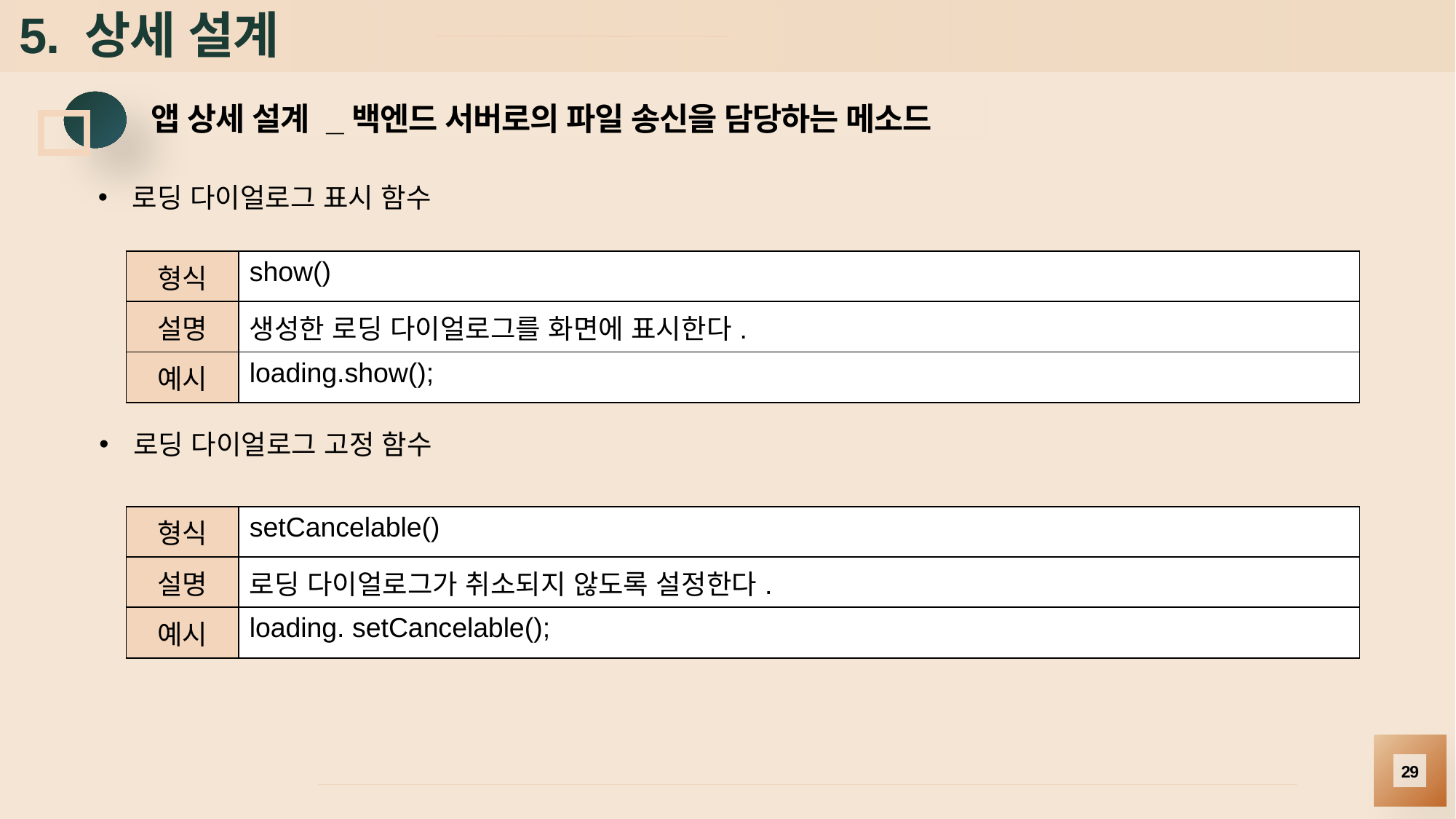

# 5. 상세 설계

앱 상세 설계 _백엔드 서버로의 파일 송신을 담당하는 메소드

로딩 다이얼로그 표시 함수
| 형식 | show() |
| --- | --- |
| 설명 | 생성한 로딩 다이얼로그를 화면에 표시한다. |
| 예시 | loading.show(); |
로딩 다이얼로그 고정 함수
| 형식 | setCancelable() |
| --- | --- |
| 설명 | 로딩 다이얼로그가 취소되지 않도록 설정한다. |
| 예시 | loading. setCancelable(); |
29